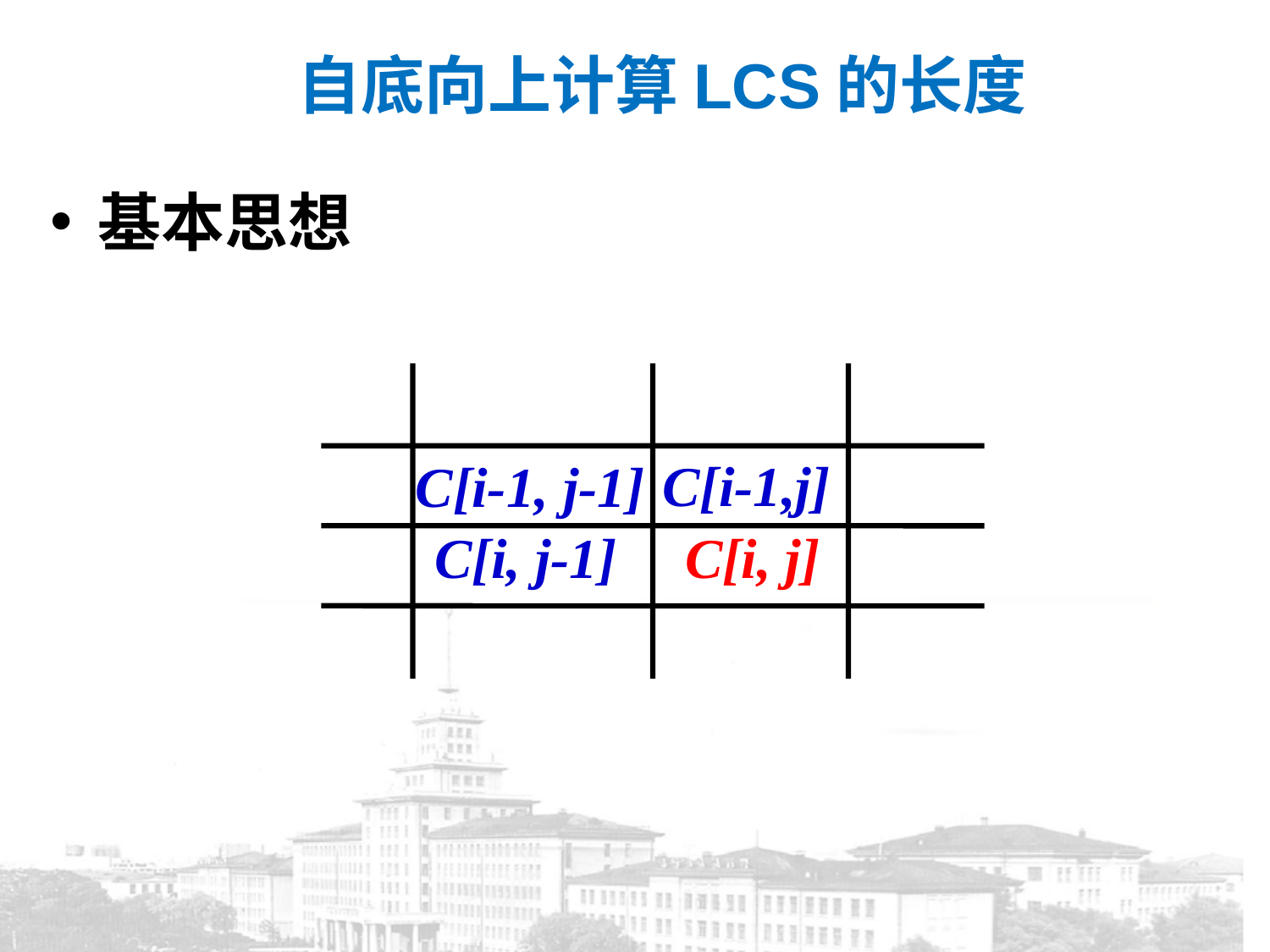

自底向上计算LCS的长度
基本思想

 C[i-1,j]
C[i-1, j-1]

C[i, j-1]
 C[i, j]